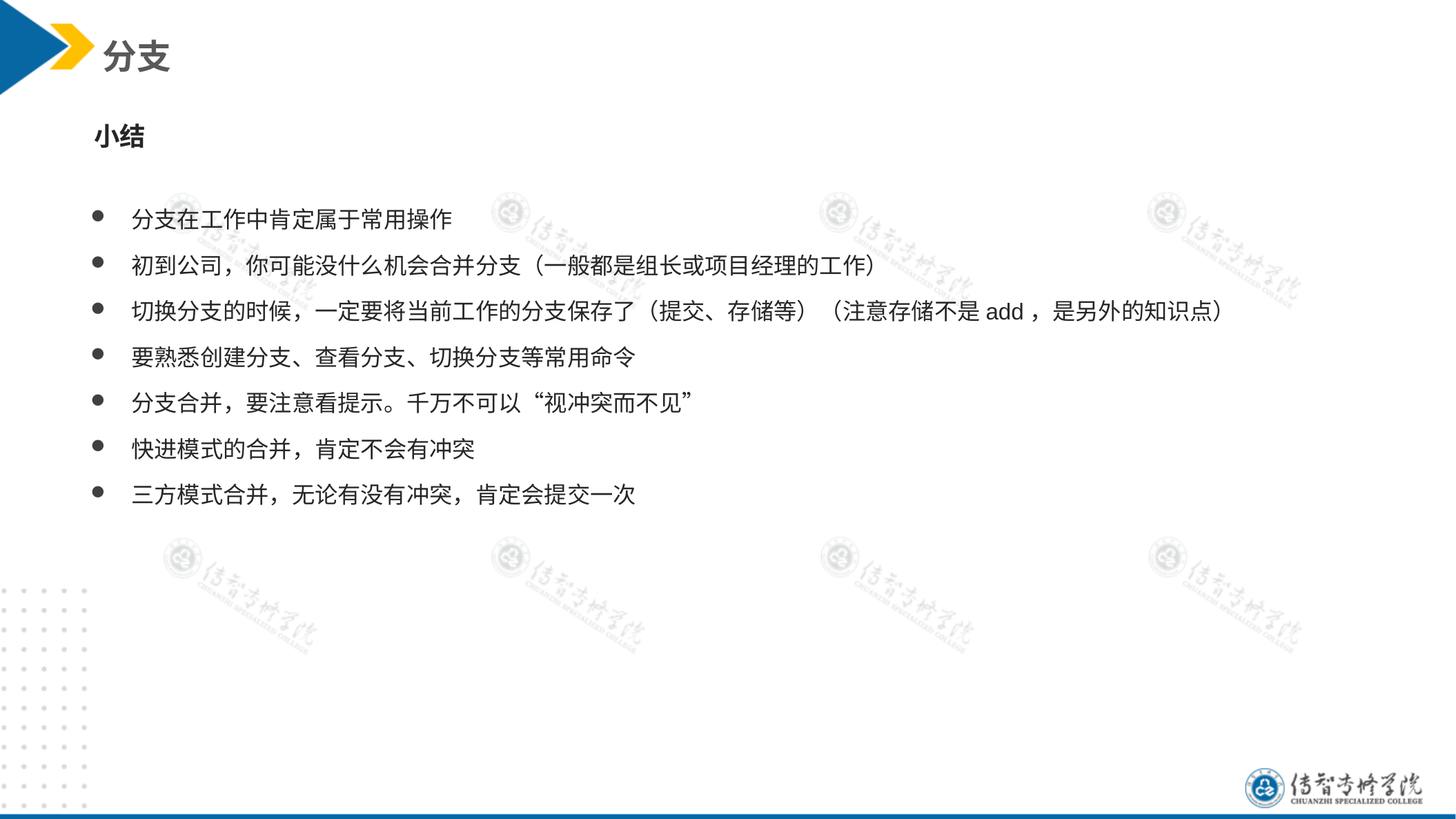

分支
小结
分支在工作中肯定属于常用操作
初到公司，你可能没什么机会合并分支（一般都是组长或项目经理的工作）
切换分支的时候，一定要将当前工作的分支保存了（提交、存储等）（注意存储不是add，是另外的知识点）
要熟悉创建分支、查看分支、切换分支等常用命令
分支合并，要注意看提示。千万不可以“视冲突而不见”
快进模式的合并，肯定不会有冲突
三方模式合并，无论有没有冲突，肯定会提交一次